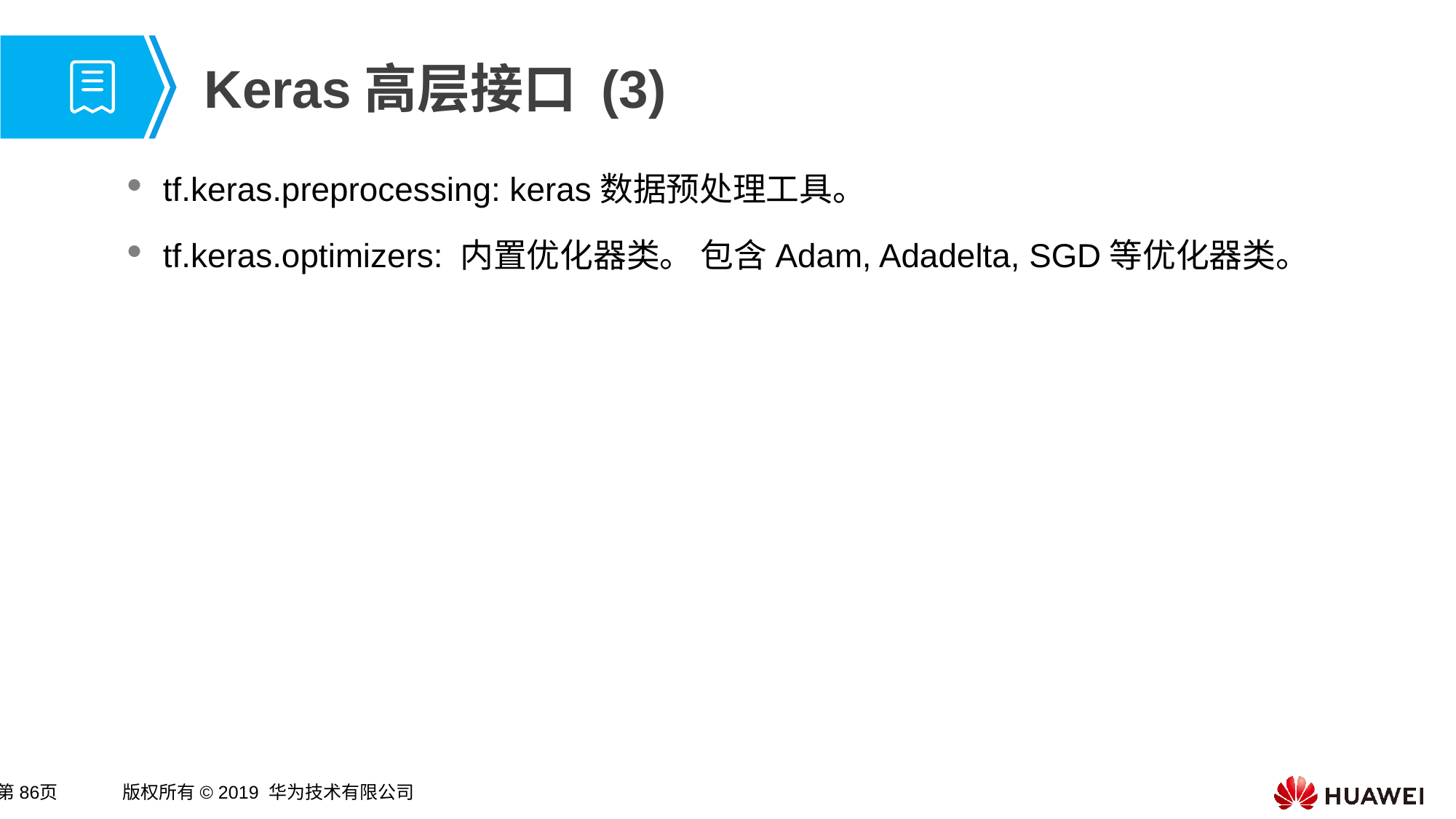

# Keras高层接口 (3)
tf.keras.preprocessing: keras数据预处理工具。
tf.keras.optimizers: 内置优化器类。 包含Adam, Adadelta, SGD等优化器类。